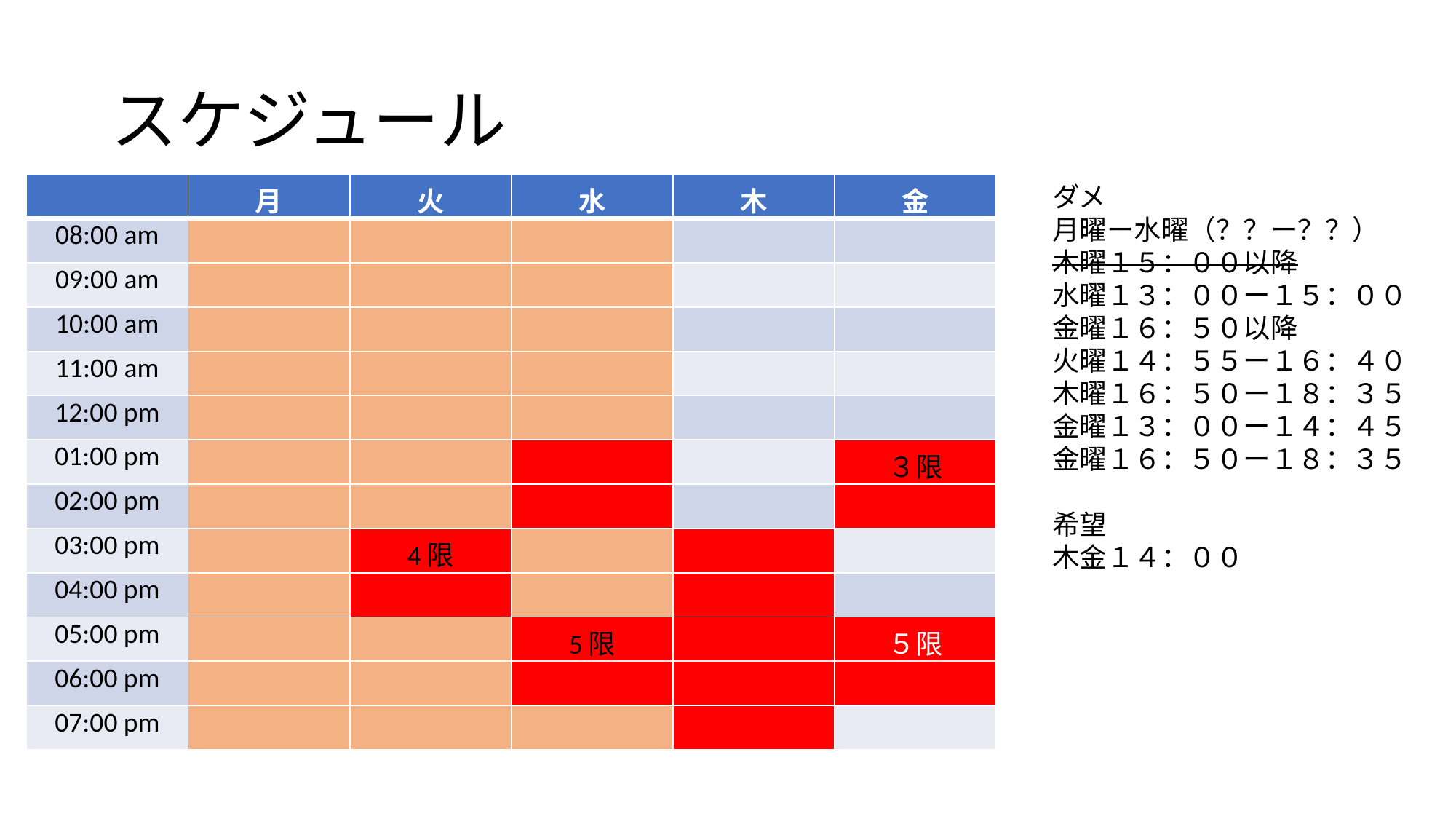

# スケジュール
|  | 月 | 火 | 水 | 木 | 金 |
| --- | --- | --- | --- | --- | --- |
| 08:00 am |  |  |  |  |  |
| 09:00 am |  |  |  |  |  |
| 10:00 am |  |  |  |  |  |
| 11:00 am |  |  |  |  |  |
| 12:00 pm |  |  |  |  |  |
| 01:00 pm |  |  |  |  | ３限 |
| 02:00 pm |  |  |  |  |  |
| 03:00 pm |  | 4限 |  |  |  |
| 04:00 pm |  |  |  |  |  |
| 05:00 pm |  |  | 5限 |  | ５限 |
| 06:00 pm |  |  |  |  |  |
| 07:00 pm |  |  |  |  |  |
ダメ
月曜ー水曜（？？ー？？）
木曜１５：００以降
水曜１３：００ー１５：００
金曜１６：５０以降
火曜１４：５５ー１６：４０
木曜１６：５０ー１８：３５
金曜１３：００ー１４：４５
金曜１６：５０ー１８：３５

希望
木金１４：００